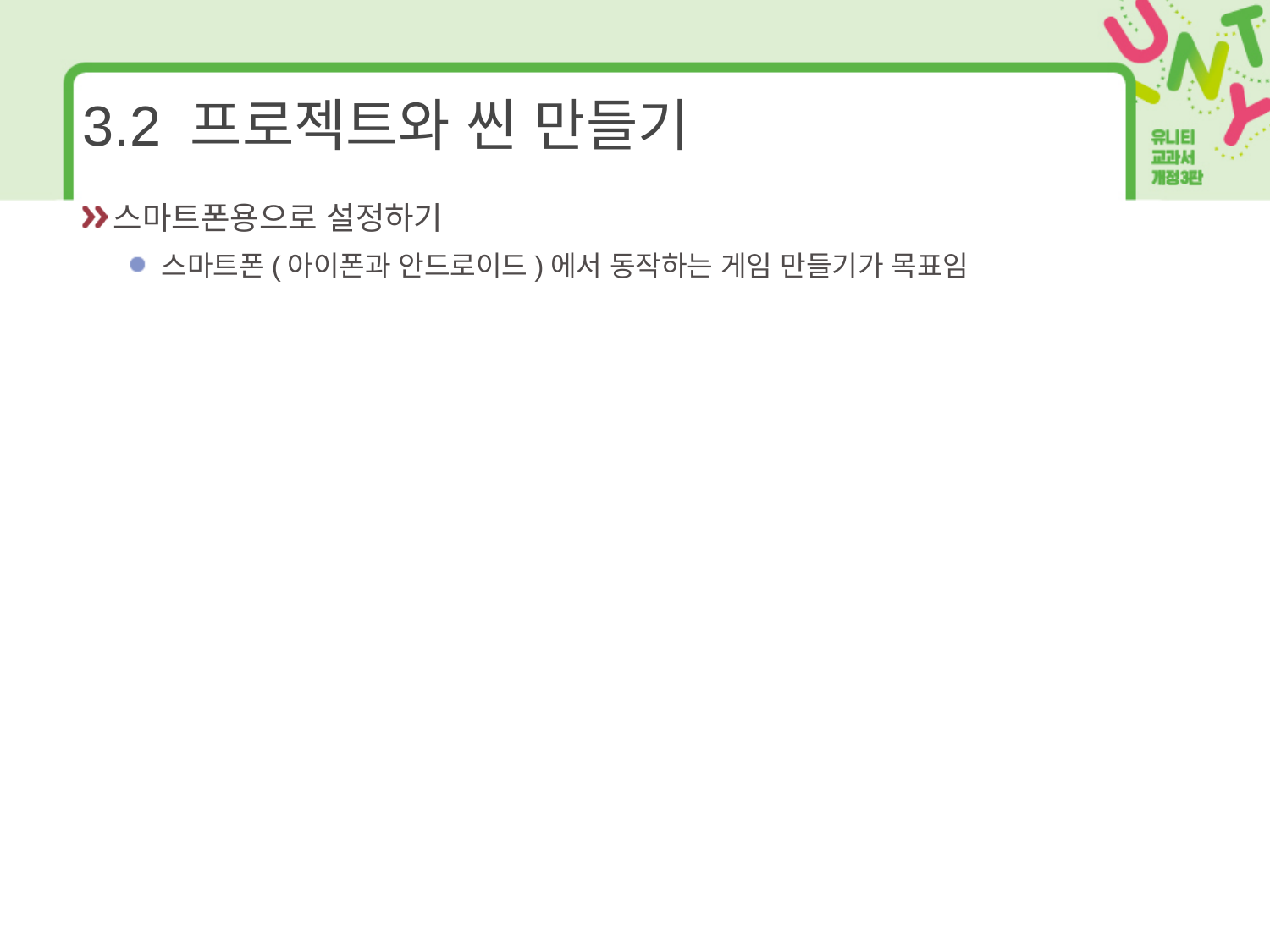

# 3.2 프로젝트와 씬 만들기
스마트폰용으로 설정하기
스마트폰(아이폰과 안드로이드)에서 동작하는 게임 만들기가 목표임